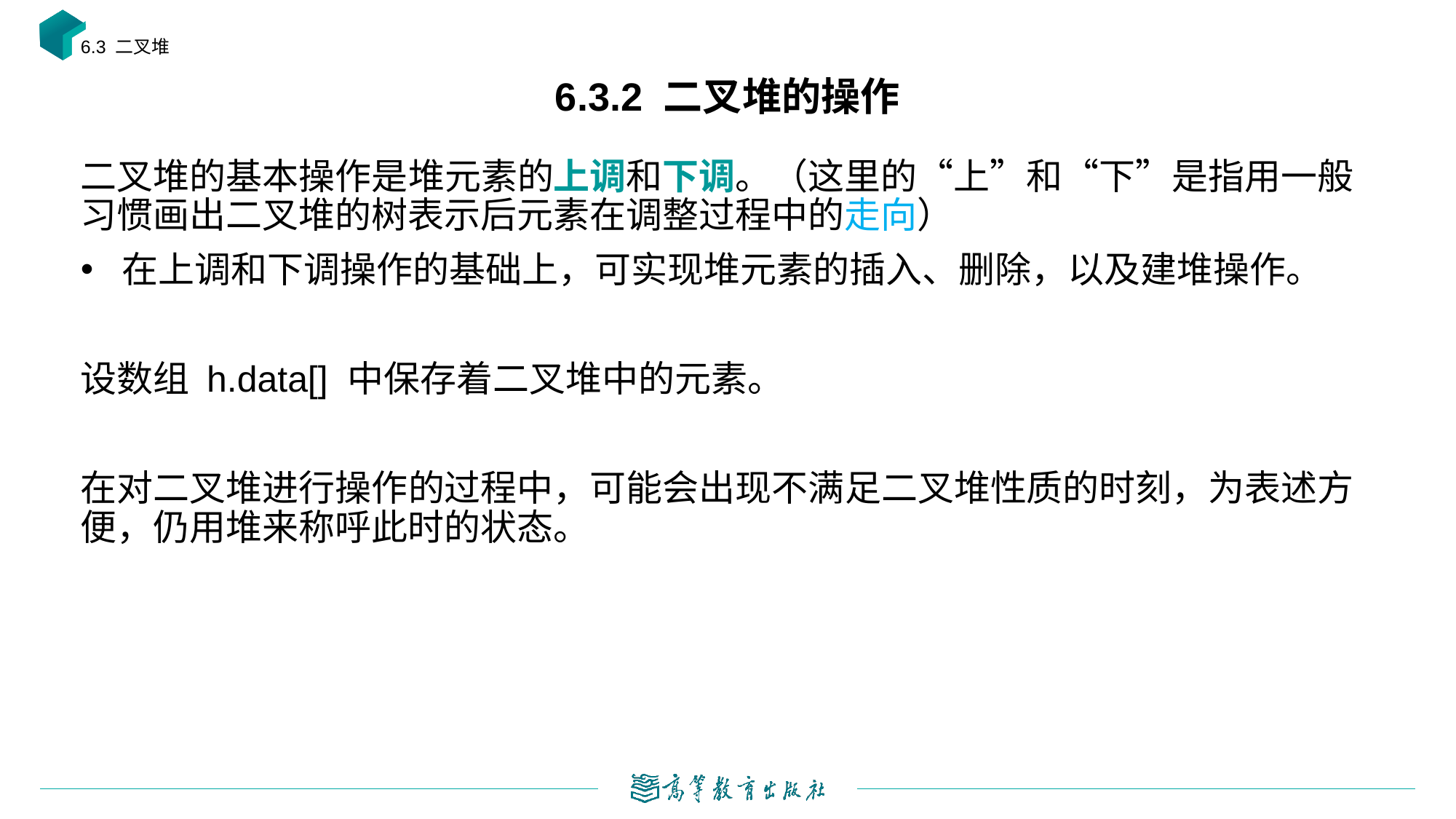

6.3 二叉堆

# 6.3.2 二叉堆的操作
二叉堆的基本操作是堆元素的上调和下调。（这里的“上”和“下”是指用一般习惯画出二叉堆的树表示后元素在调整过程中的走向）
在上调和下调操作的基础上，可实现堆元素的插入、删除，以及建堆操作。

设数组 h.data[] 中保存着二叉堆中的元素。

在对二叉堆进行操作的过程中，可能会出现不满足二叉堆性质的时刻，为表述方便，仍用堆来称呼此时的状态。